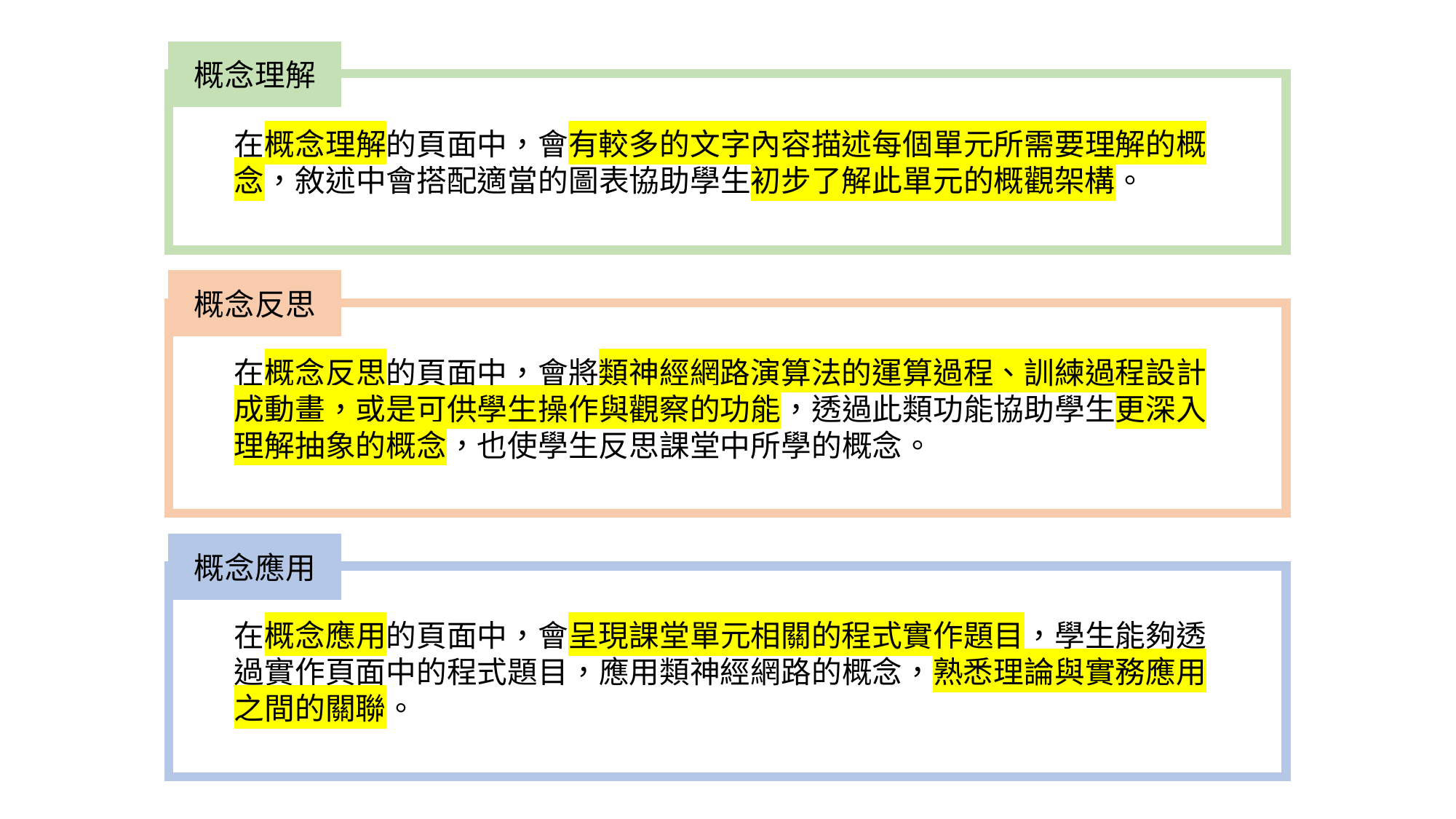

概念理解
在概念理解的頁面中，會有較多的文字內容描述每個單元所需要理解的概
念，敘述中會搭配適當的圖表協助學生初步了解此單元的概觀架構。
概念反思
在概念反思的頁面中，會將類神經網路演算法的運算過程、訓練過程設計
成動畫，或是可供學生操作與觀察的功能，透過此類功能協助學生更深入
理解抽象的概念，也使學生反思課堂中所學的概念。
概念應用
在概念應用的頁面中，會呈現課堂單元相關的程式實作題目，學生能夠透
過實作頁面中的程式題目，應用類神經網路的概念，熟悉理論與實務應用
之間的關聯。